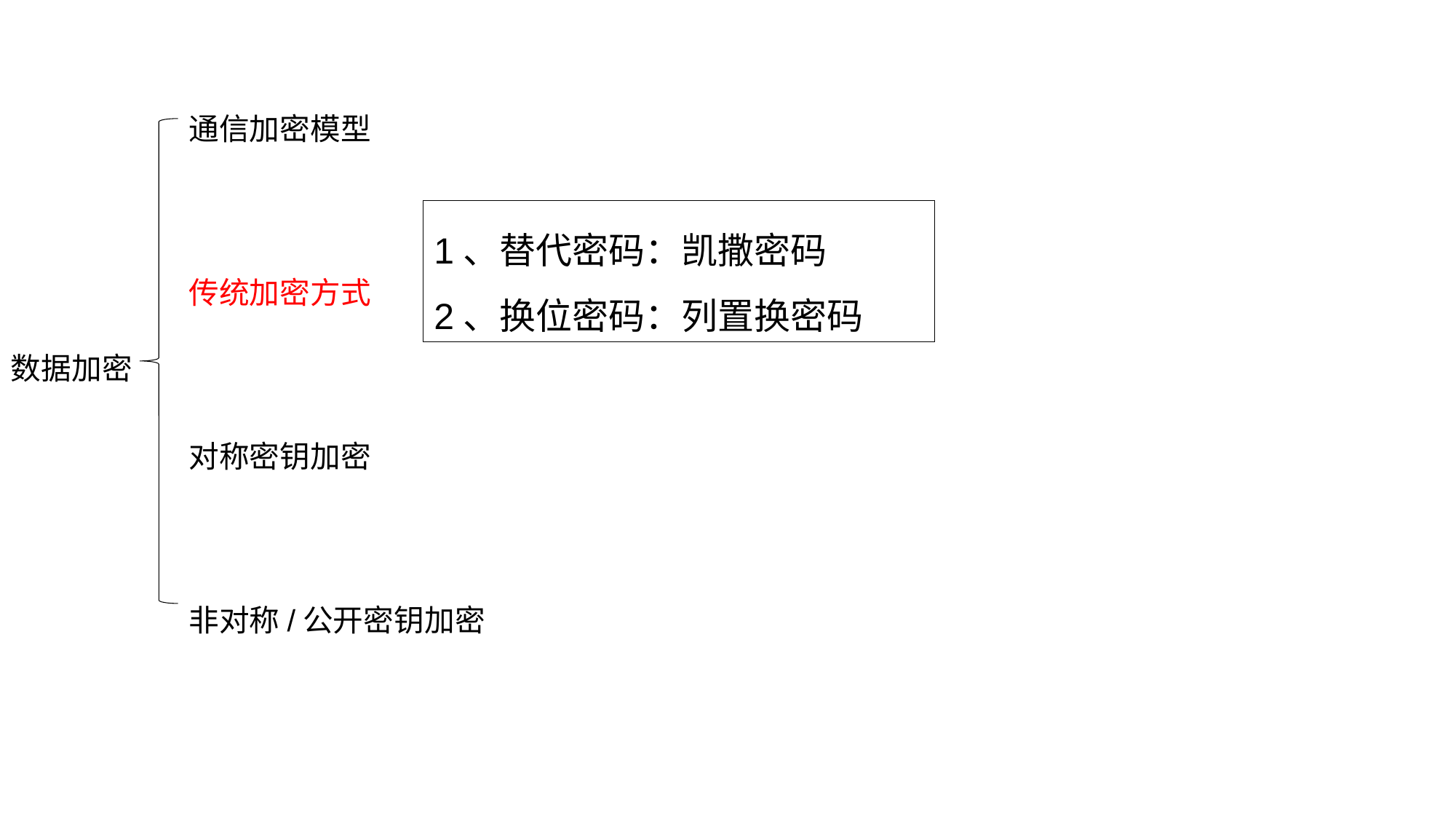

通信加密模型

传统加密方式

对称密钥加密

非对称/公开密钥加密

1、替代密码：凯撒密码
2、换位密码：列置换密码
数据加密